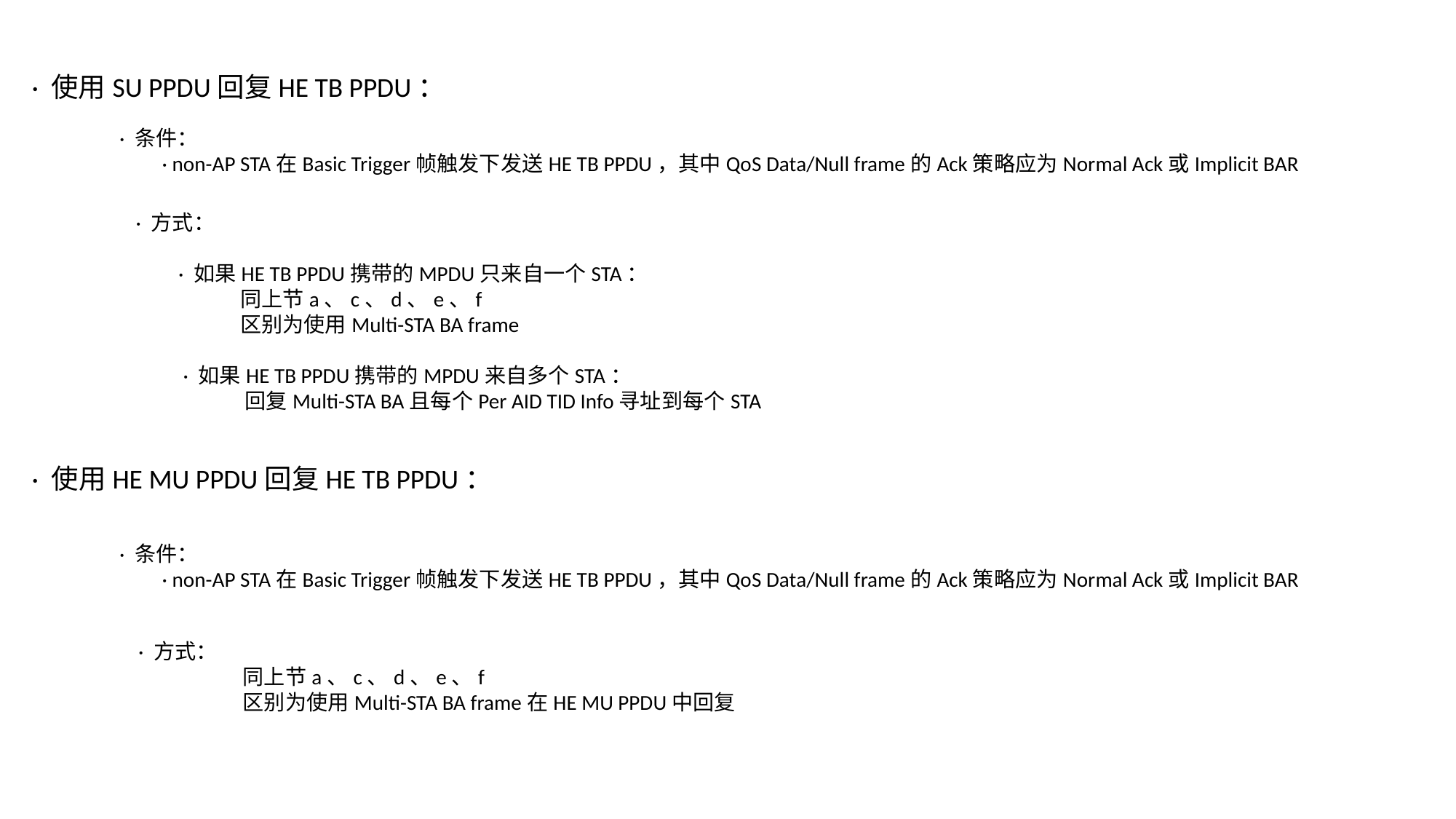

· 使用SU PPDU回复HE TB PPDU：
· 条件：
         · non-AP STA在Basic Trigger帧触发下发送HE TB PPDU，其中QoS Data/Null frame的Ack策略应为Normal Ack或Implicit BAR
· 方式：

         · 如果HE TB PPDU携带的MPDU只来自一个STA：
                     同上节a、c、d、e、f
                     区别为使用Multi-STA BA frame

          · 如果HE TB PPDU携带的MPDU来自多个STA：
                      回复Multi-STA BA且每个Per AID TID Info寻址到每个STA
· 使用HE MU PPDU回复HE TB PPDU：
· 条件：
         · non-AP STA在Basic Trigger帧触发下发送HE TB PPDU，其中QoS Data/Null frame的Ack策略应为Normal Ack或Implicit BAR
· 方式：
                     同上节a、c、d、e、f
                     区别为使用Multi-STA BA frame在HE MU PPDU中回复